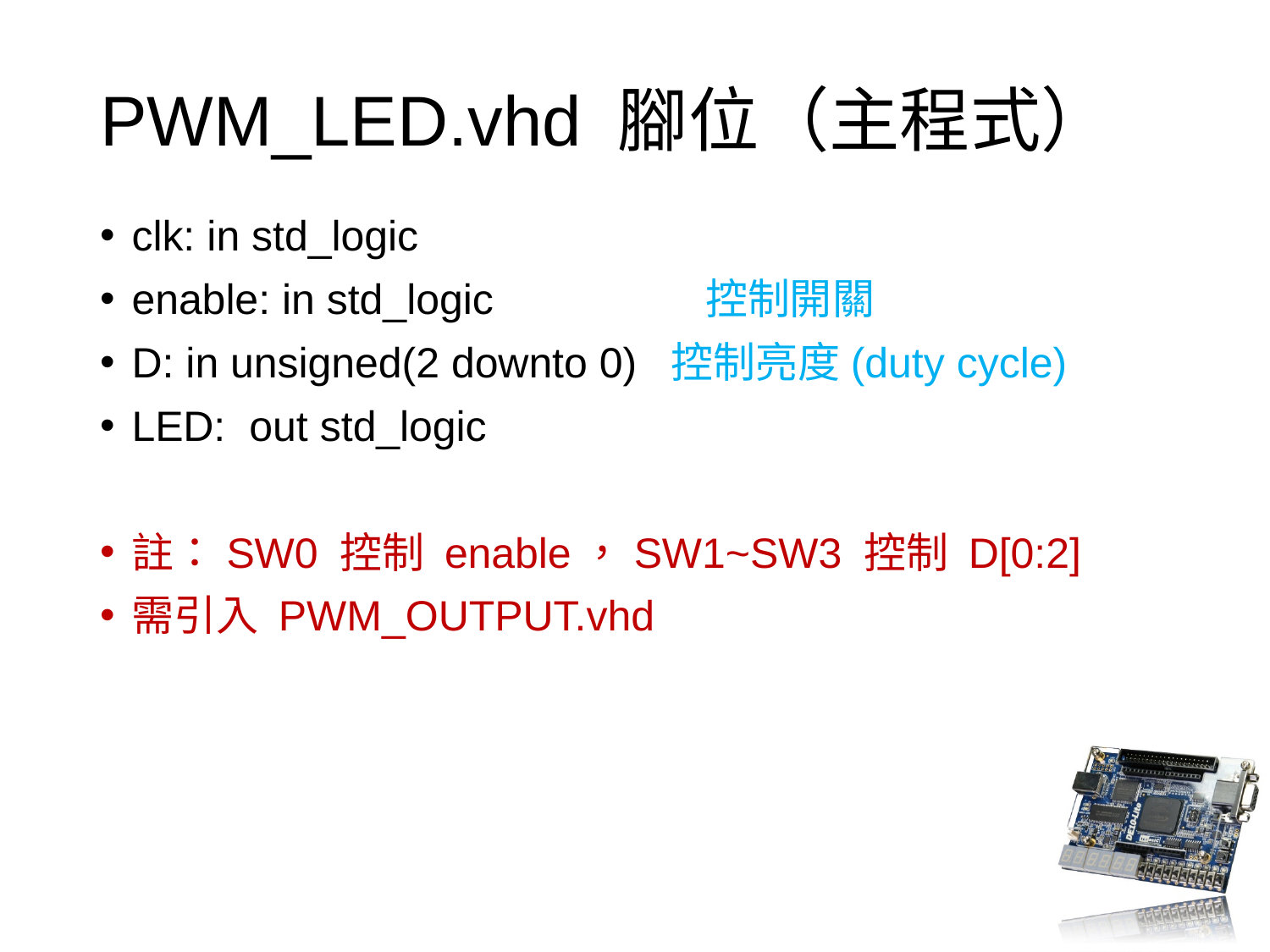

# PWM_LED.vhd 腳位（主程式）
clk: in std_logic
enable: in std_logic                 控制開關
D: in unsigned(2 downto 0)  控制亮度(duty cycle)
LED:  out std_logic

註：SW0 控制 enable，SW1~SW3 控制 D[0:2]
需引入 PWM_OUTPUT.vhd